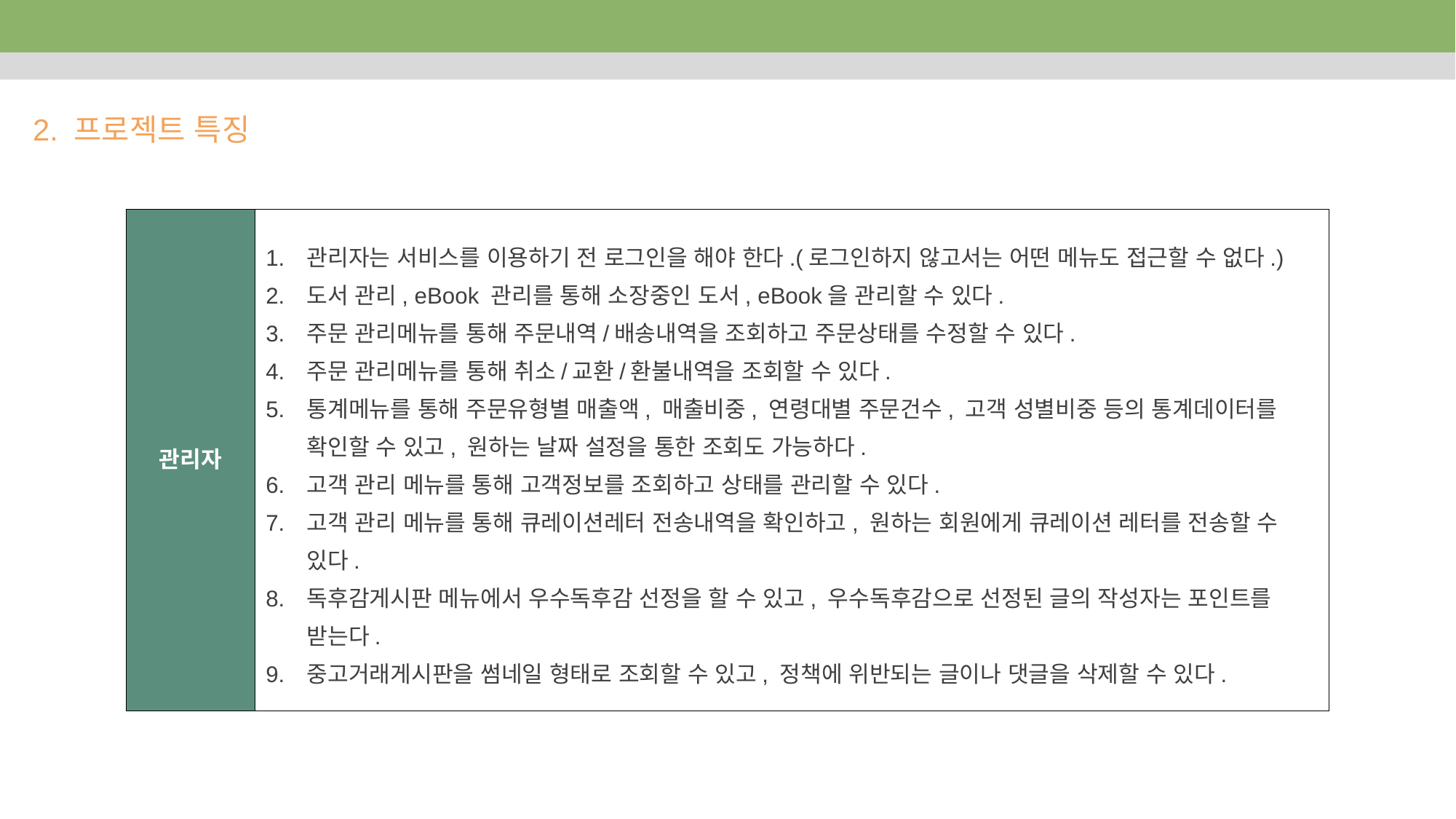

2. 프로젝트 특징
| 관리자 | 관리자는 서비스를 이용하기 전 로그인을 해야 한다.(로그인하지 않고서는 어떤 메뉴도 접근할 수 없다.) 도서 관리, eBook 관리를 통해 소장중인 도서, eBook을 관리할 수 있다. 주문 관리메뉴를 통해 주문내역/배송내역을 조회하고 주문상태를 수정할 수 있다. 주문 관리메뉴를 통해 취소/교환/환불내역을 조회할 수 있다. 통계메뉴를 통해 주문유형별 매출액, 매출비중, 연령대별 주문건수, 고객 성별비중 등의 통계데이터를 확인할 수 있고, 원하는 날짜 설정을 통한 조회도 가능하다. 고객 관리 메뉴를 통해 고객정보를 조회하고 상태를 관리할 수 있다. 고객 관리 메뉴를 통해 큐레이션레터 전송내역을 확인하고, 원하는 회원에게 큐레이션 레터를 전송할 수 있다. 독후감게시판 메뉴에서 우수독후감 선정을 할 수 있고, 우수독후감으로 선정된 글의 작성자는 포인트를 받는다. 중고거래게시판을 썸네일 형태로 조회할 수 있고, 정책에 위반되는 글이나 댓글을 삭제할 수 있다. |
| --- | --- |